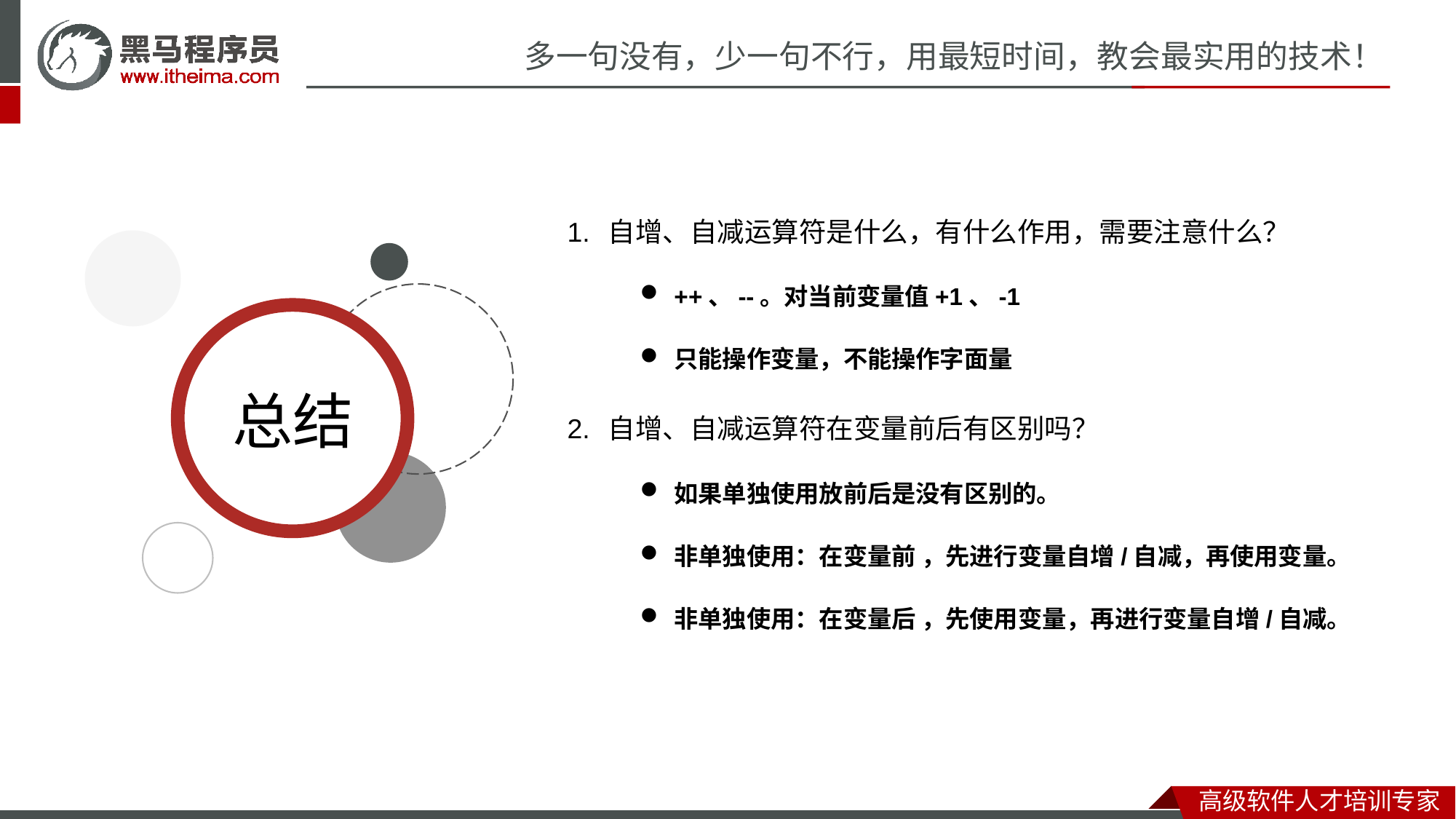

自增、自减运算符是什么，有什么作用，需要注意什么？
++、--。对当前变量值+1、-1
只能操作变量，不能操作字面量
自增、自减运算符在变量前后有区别吗？
如果单独使用放前后是没有区别的。
非单独使用：在变量前 ，先进行变量自增/自减，再使用变量。
非单独使用：在变量后 ，先使用变量，再进行变量自增/自减。